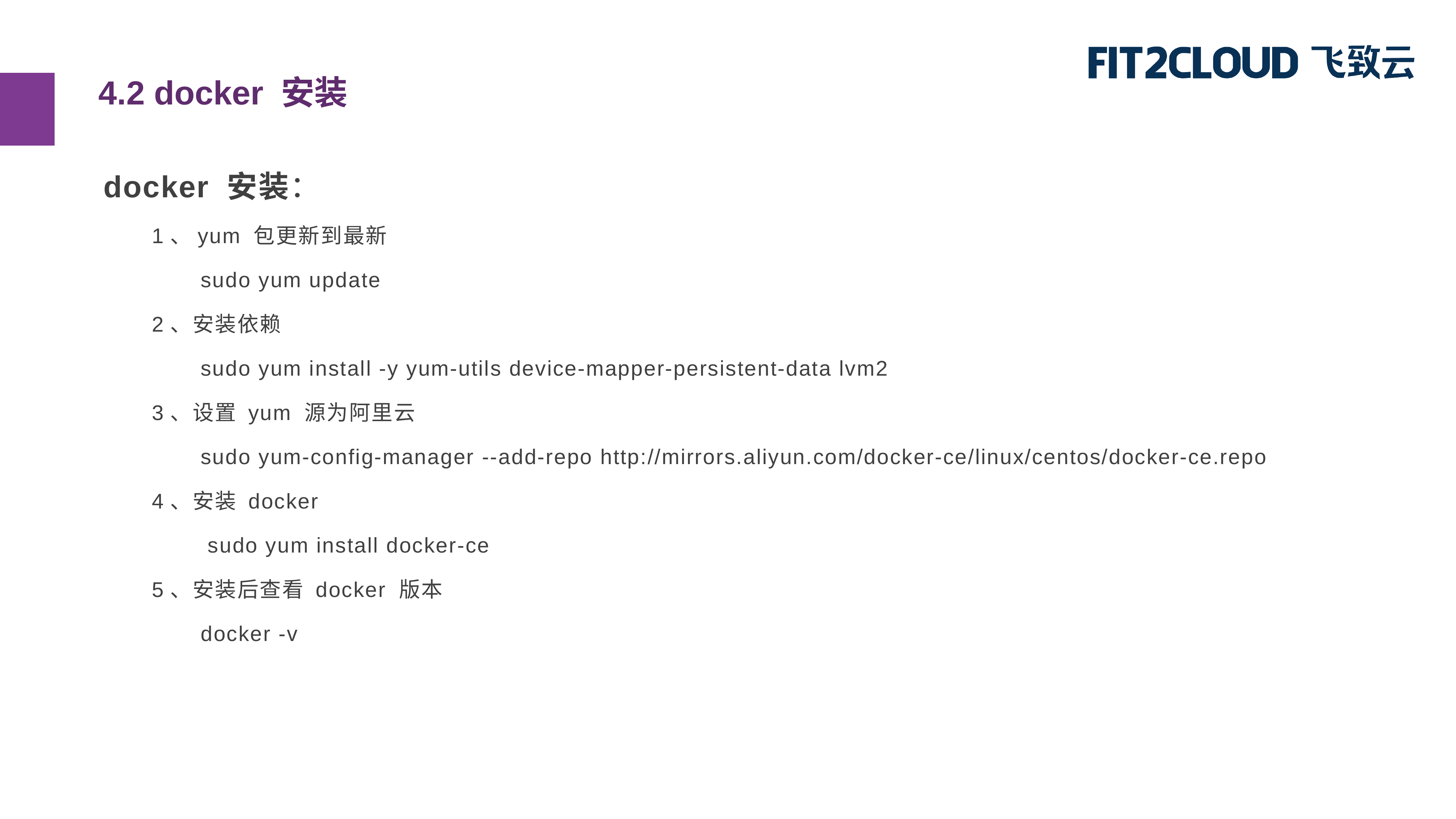

4.2 docker 安装

docker 安装：
1、yum 包更新到最新
sudo yum update
2、安装依赖
sudo yum install -y yum-utils device-mapper-persistent-data lvm2
3、设置 yum 源为阿里云
sudo yum-config-manager --add-repo http://mirrors.aliyun.com/docker-ce/linux/centos/docker-ce.repo
4、安装 docker
 sudo yum install docker-ce
5、安装后查看 docker 版本
docker -v